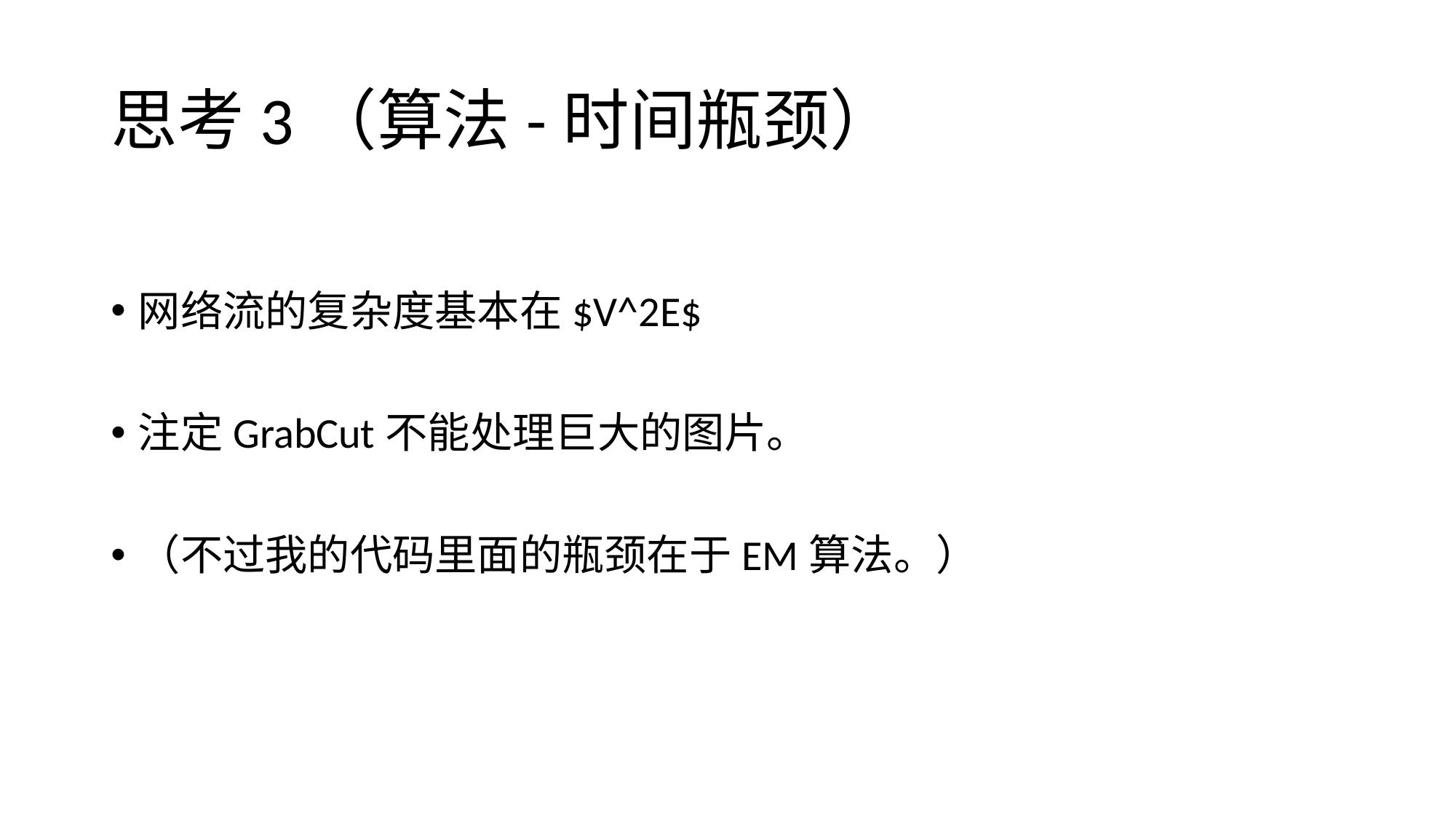

# 思考3（算法-时间瓶颈）

网络流的复杂度基本在$V^2E$

注定GrabCut不能处理巨大的图片。

（不过我的代码里面的瓶颈在于EM算法。）